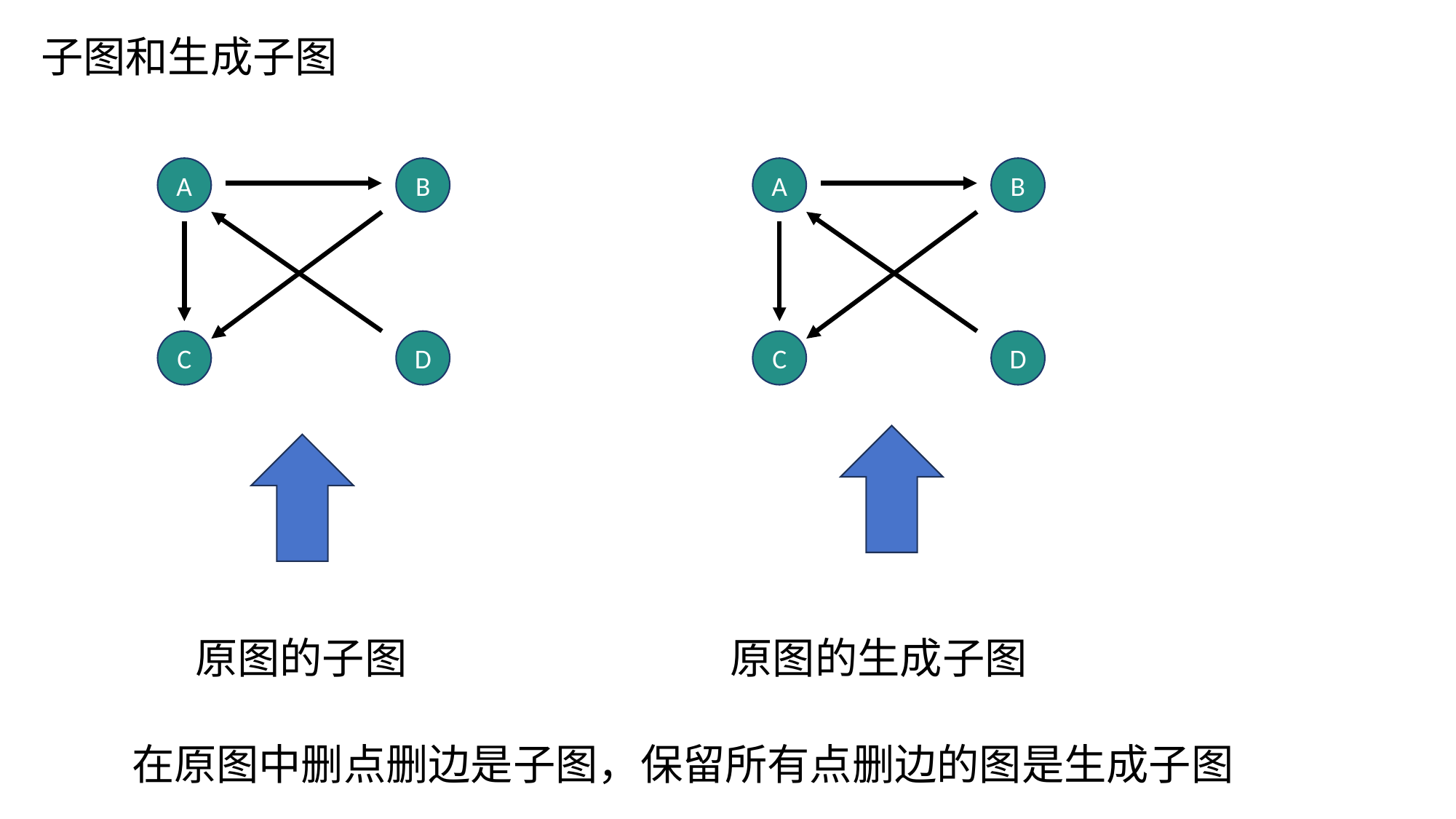

图
子图和生成子图
A
B
A
B
C
D
C
D

原图的子图
原图的生成子图
在原图中删点删边是子图，保留所有点删边的图是生成子图